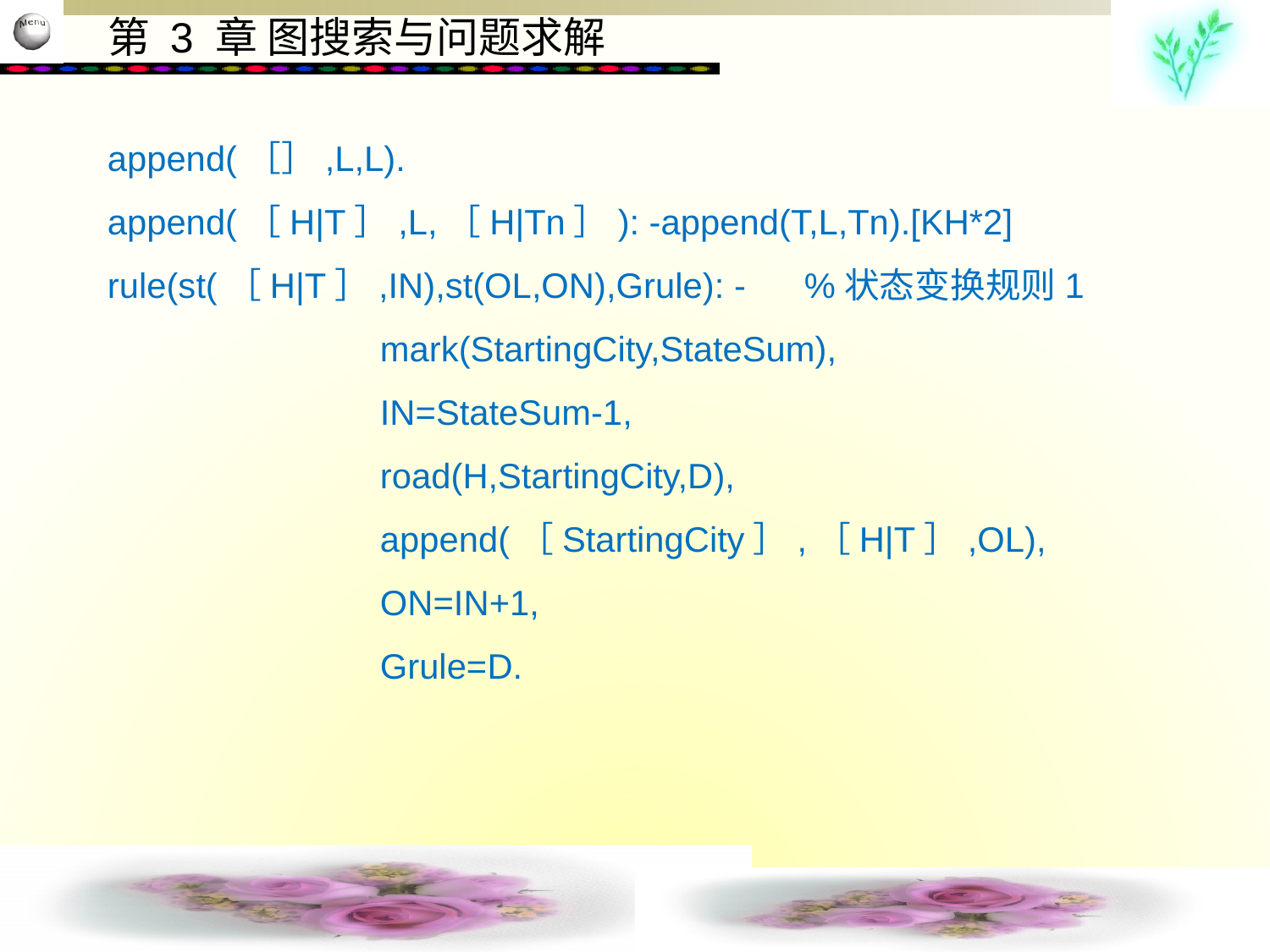

append(［］,L,L).
append(［H|T］,L,［H|Tn］): -append(T,L,Tn).[KH*2]
rule(st(［H|T］,IN),st(OL,ON),Grule): -      %状态变换规则1
                            mark(StartingCity,StateSum),
                            IN=StateSum-1,
                            road(H,StartingCity,D),
                            append(［StartingCity］,［H|T］,OL),
                            ON=IN+1,
                            Grule=D.